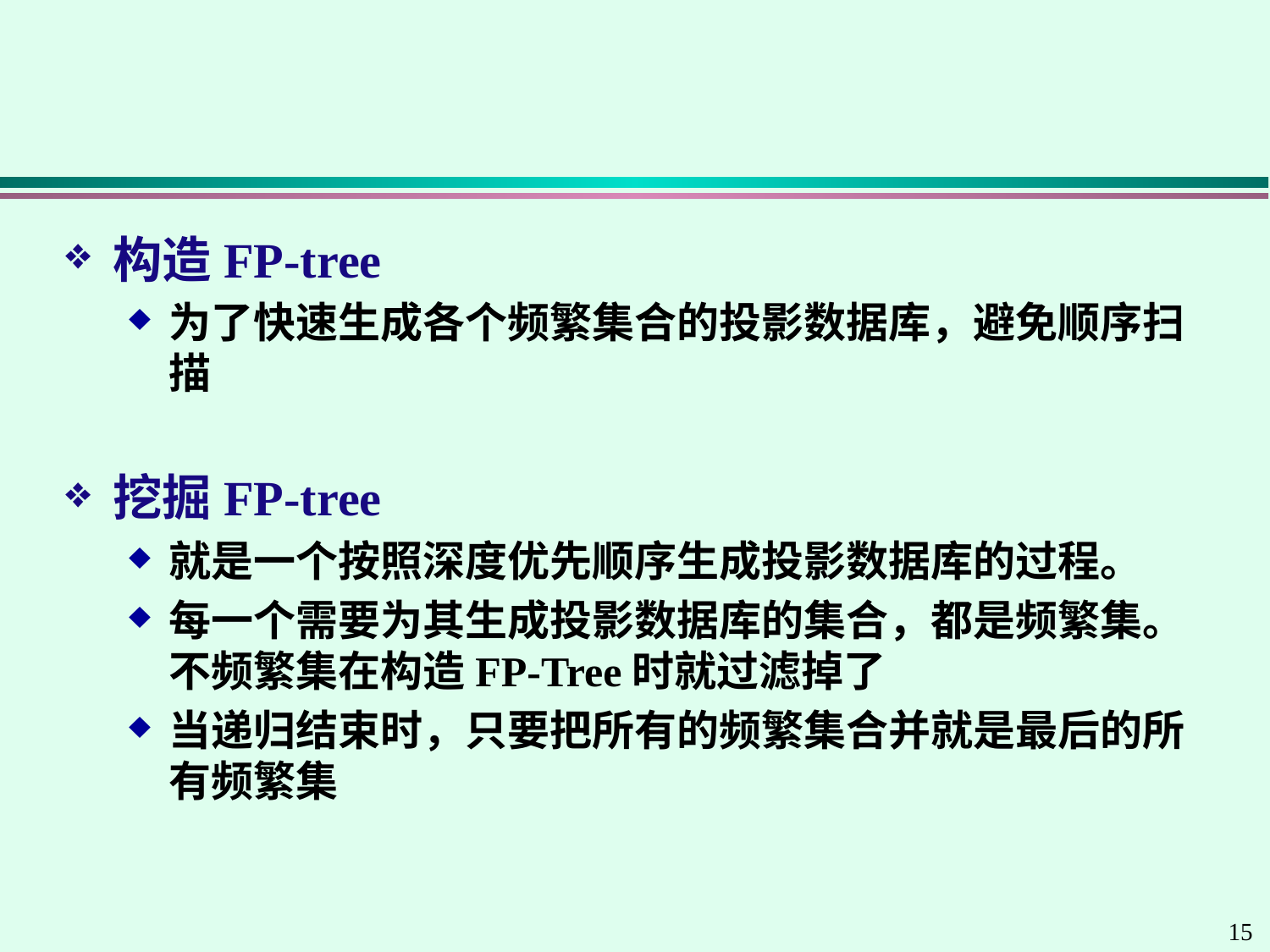

#
构造FP-tree
为了快速生成各个频繁集合的投影数据库，避免顺序扫描

挖掘FP-tree
就是一个按照深度优先顺序生成投影数据库的过程。
每一个需要为其生成投影数据库的集合，都是频繁集。不频繁集在构造FP-Tree时就过滤掉了
当递归结束时，只要把所有的频繁集合并就是最后的所有频繁集